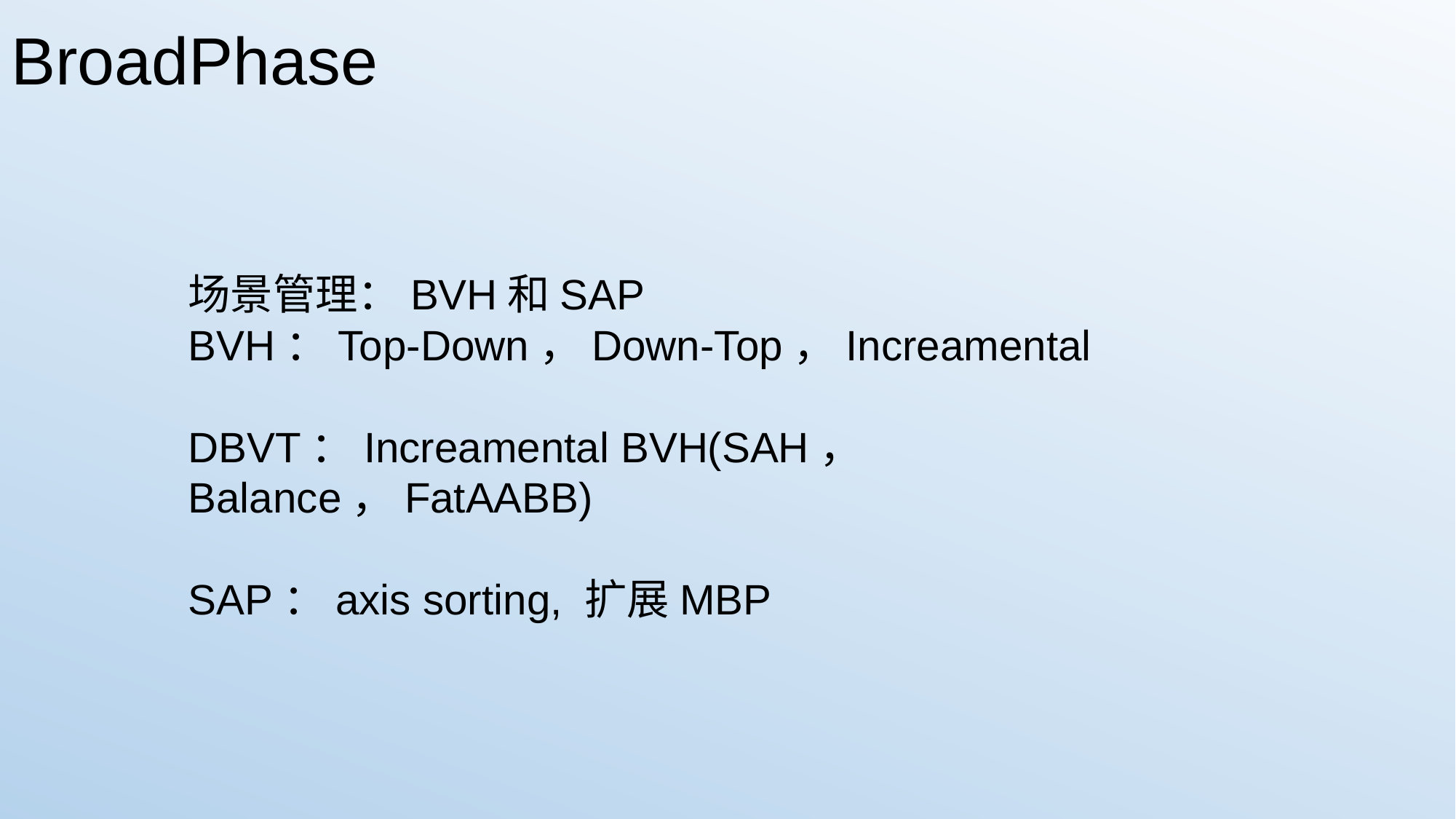

# BroadPhase
场景管理：BVH和SAP
BVH：Top-Down，Down-Top，Increamental

DBVT：Increamental BVH(SAH， Balance，FatAABB)

SAP：axis sorting, 扩展MBP